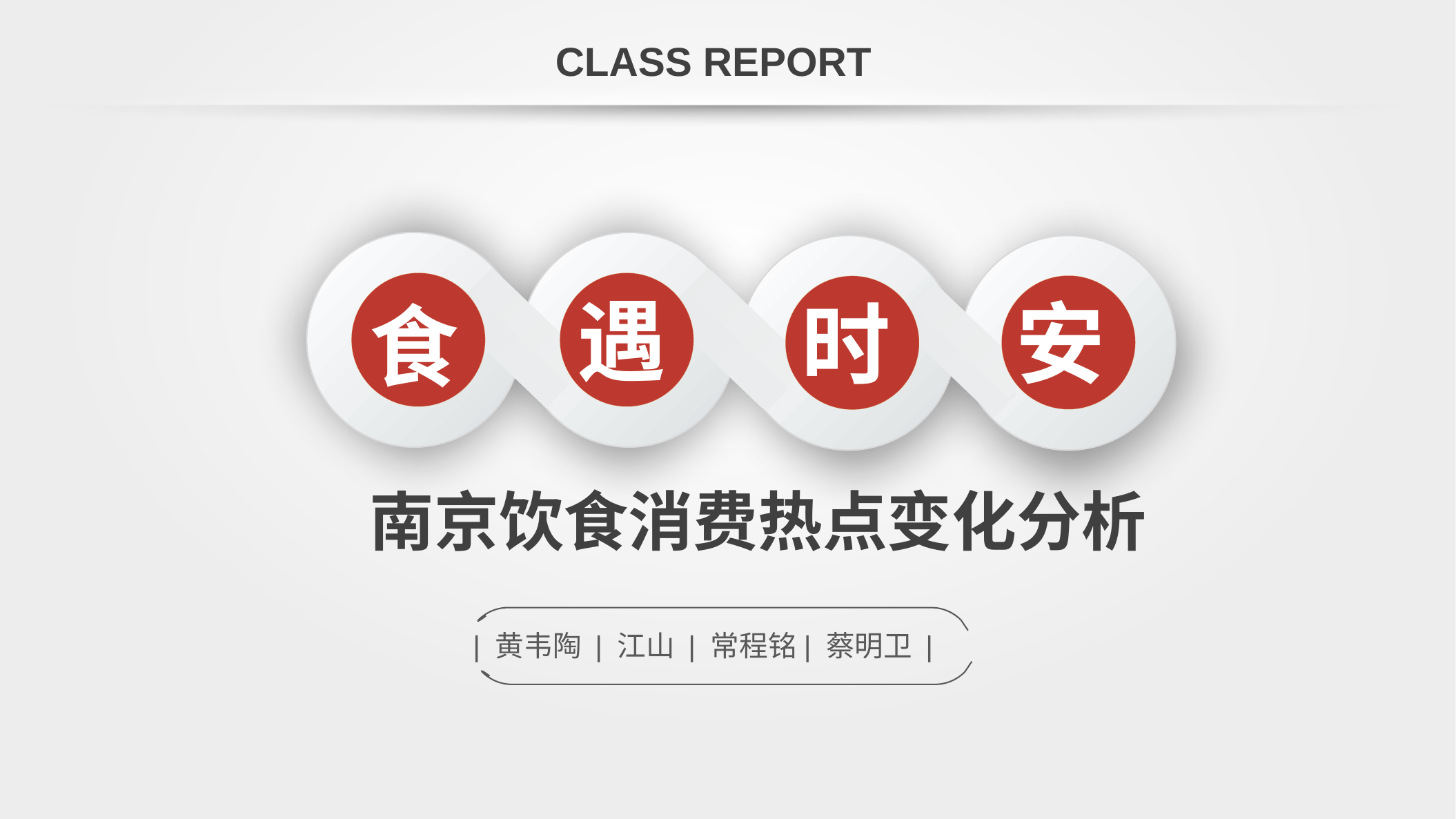

CLASS REPORT

遇
安
时
食

南京饮食消费热点变化分析

| 黄韦陶 | 江山 | 常程铭| 蔡明卫 |